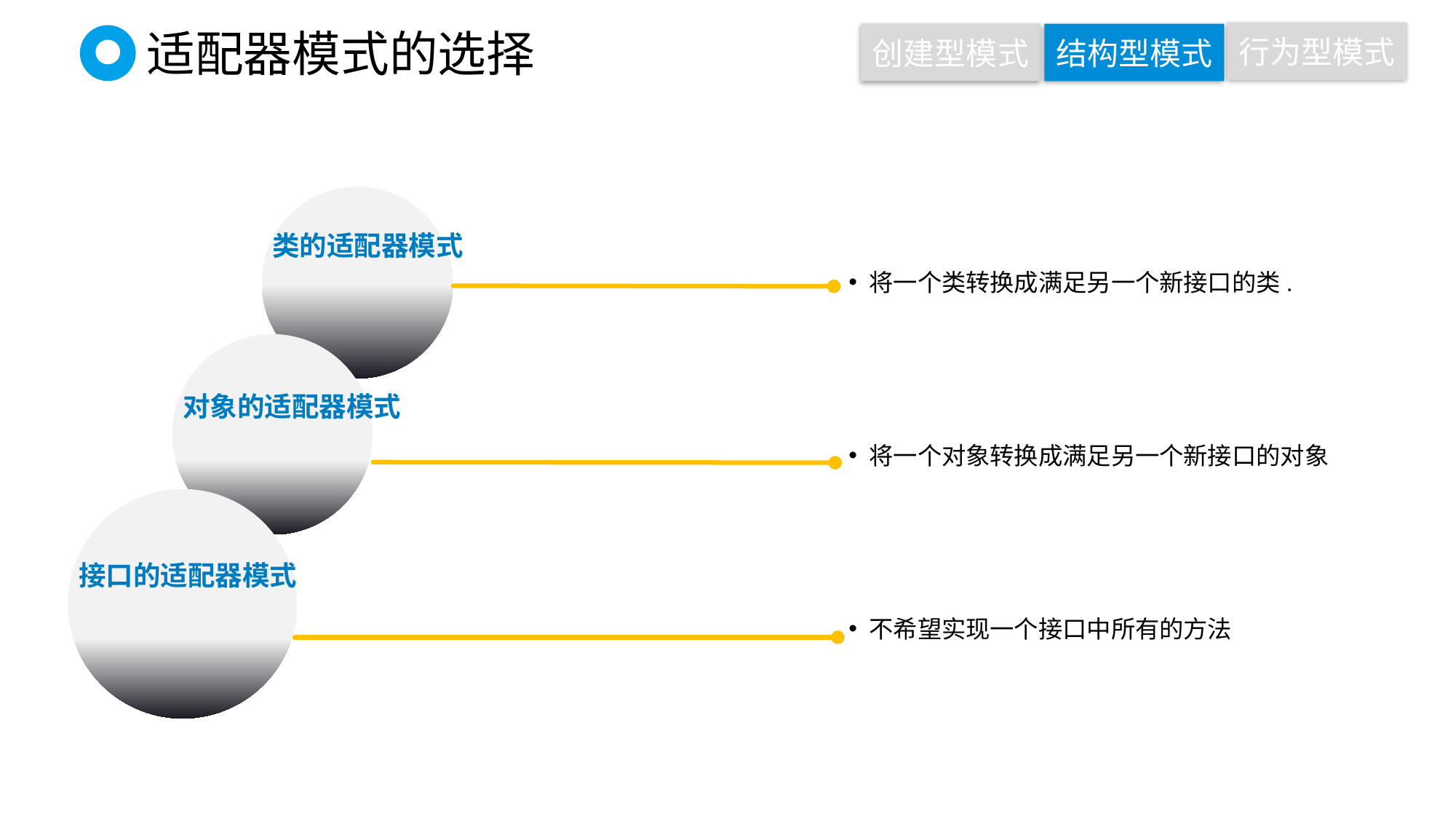

行为型模式
创建型模式
结构型模式
# 适配器模式的选择

类的适配器模式
将一个类转换成满足另一个新接口的类.

对象的适配器模式
将一个对象转换成满足另一个新接口的对象

接口的适配器模式
不希望实现一个接口中所有的方法